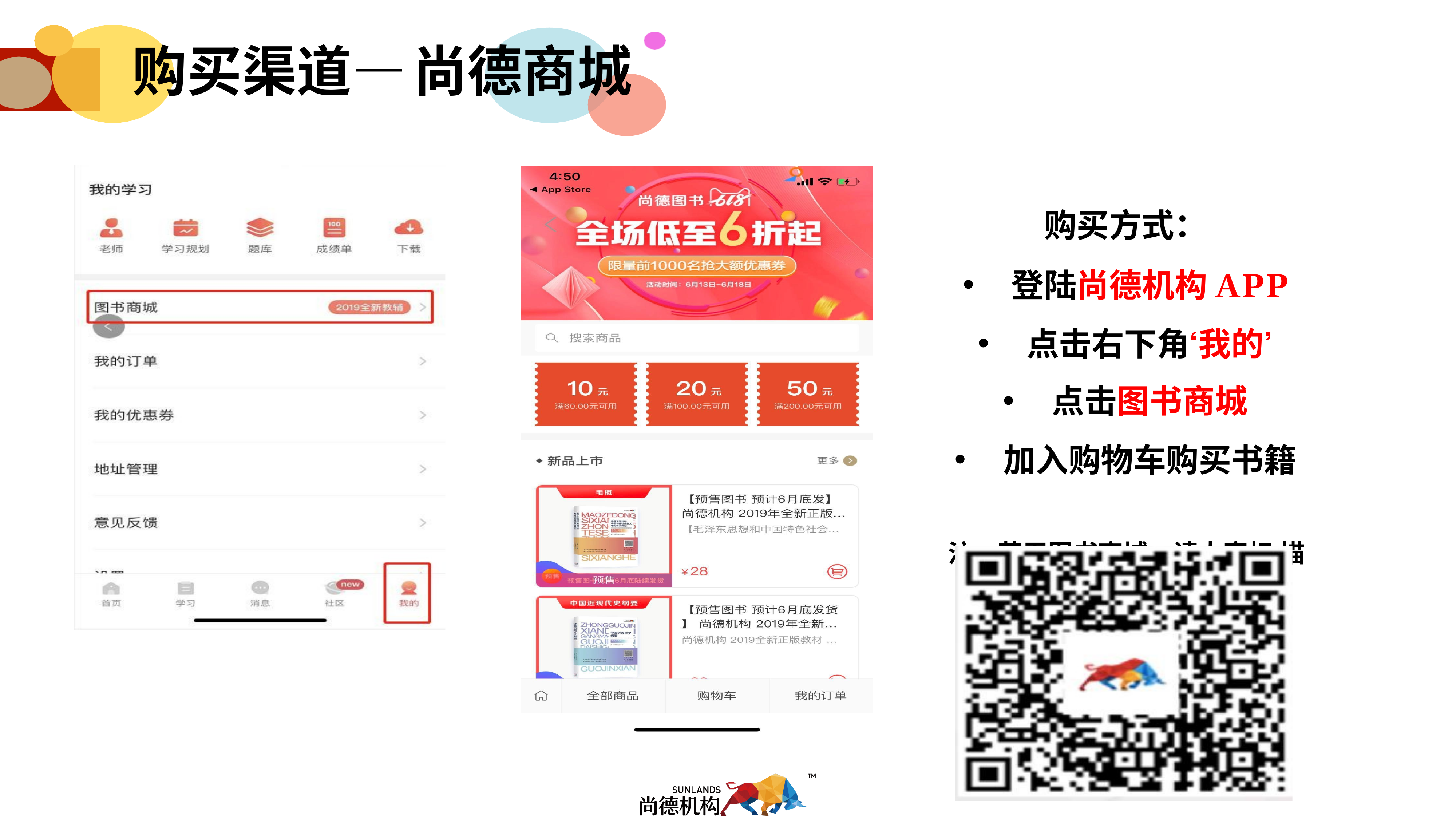

# 购买渠道—尚德商城

购买方式：
登陆尚德机构APP
点击右下角‘我的’
点击图书商城
加入购物车购买书籍

注：若无图书商城，请大家扫 描二维码更新至最新版APP